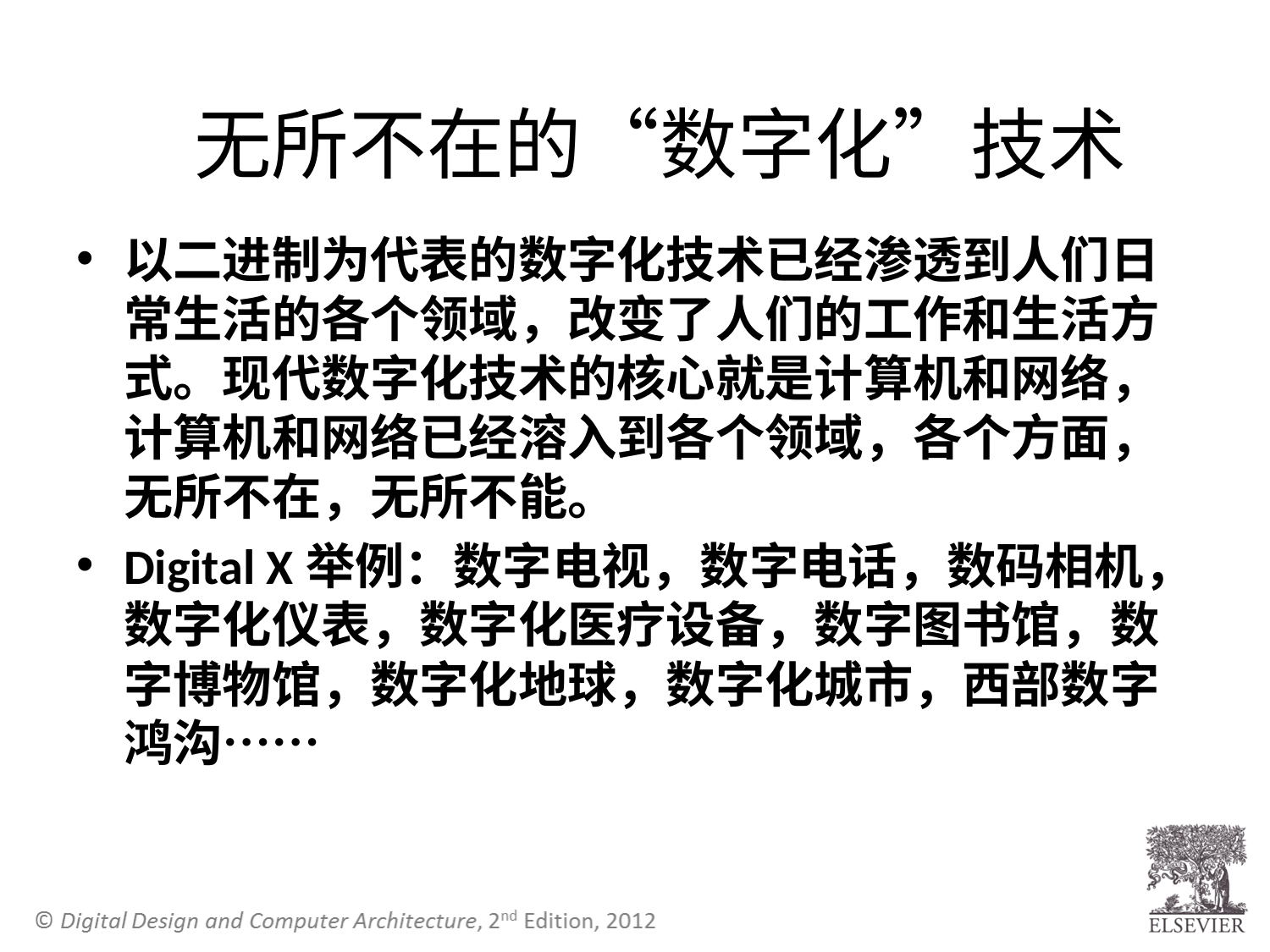

# 无所不在的“数字化”技术
以二进制为代表的数字化技术已经渗透到人们日常生活的各个领域，改变了人们的工作和生活方式。现代数字化技术的核心就是计算机和网络，计算机和网络已经溶入到各个领域，各个方面，无所不在，无所不能。
Digital X举例：数字电视，数字电话，数码相机，数字化仪表，数字化医疗设备，数字图书馆，数字博物馆，数字化地球，数字化城市，西部数字鸿沟……